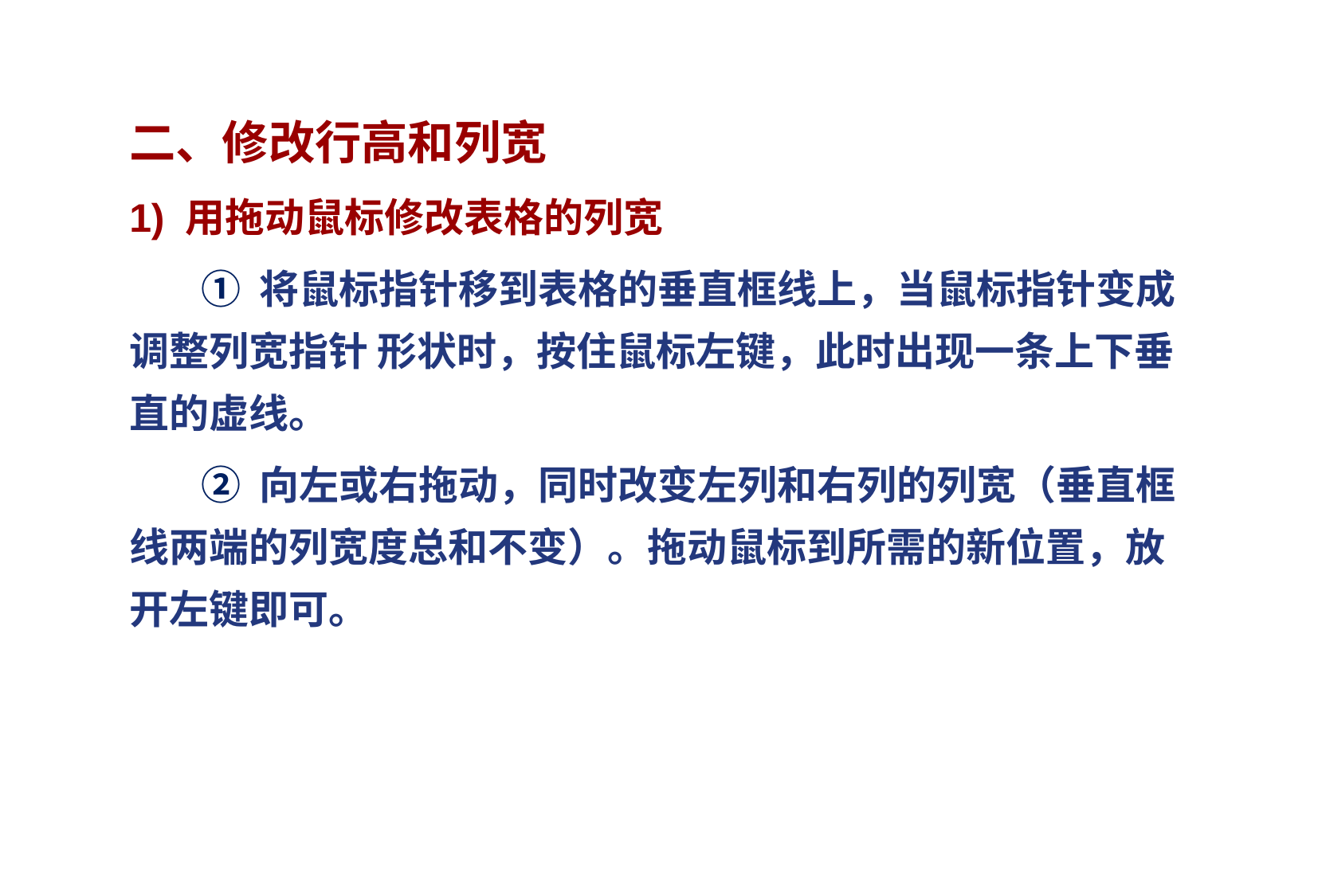

二、修改行高和列宽
1) 用拖动鼠标修改表格的列宽
        ① 将鼠标指针移到表格的垂直框线上，当鼠标指针变成调整列宽指针 形状时，按住鼠标左键，此时出现一条上下垂直的虚线。
        ② 向左或右拖动，同时改变左列和右列的列宽（垂直框线两端的列宽度总和不变）。拖动鼠标到所需的新位置，放开左键即可。